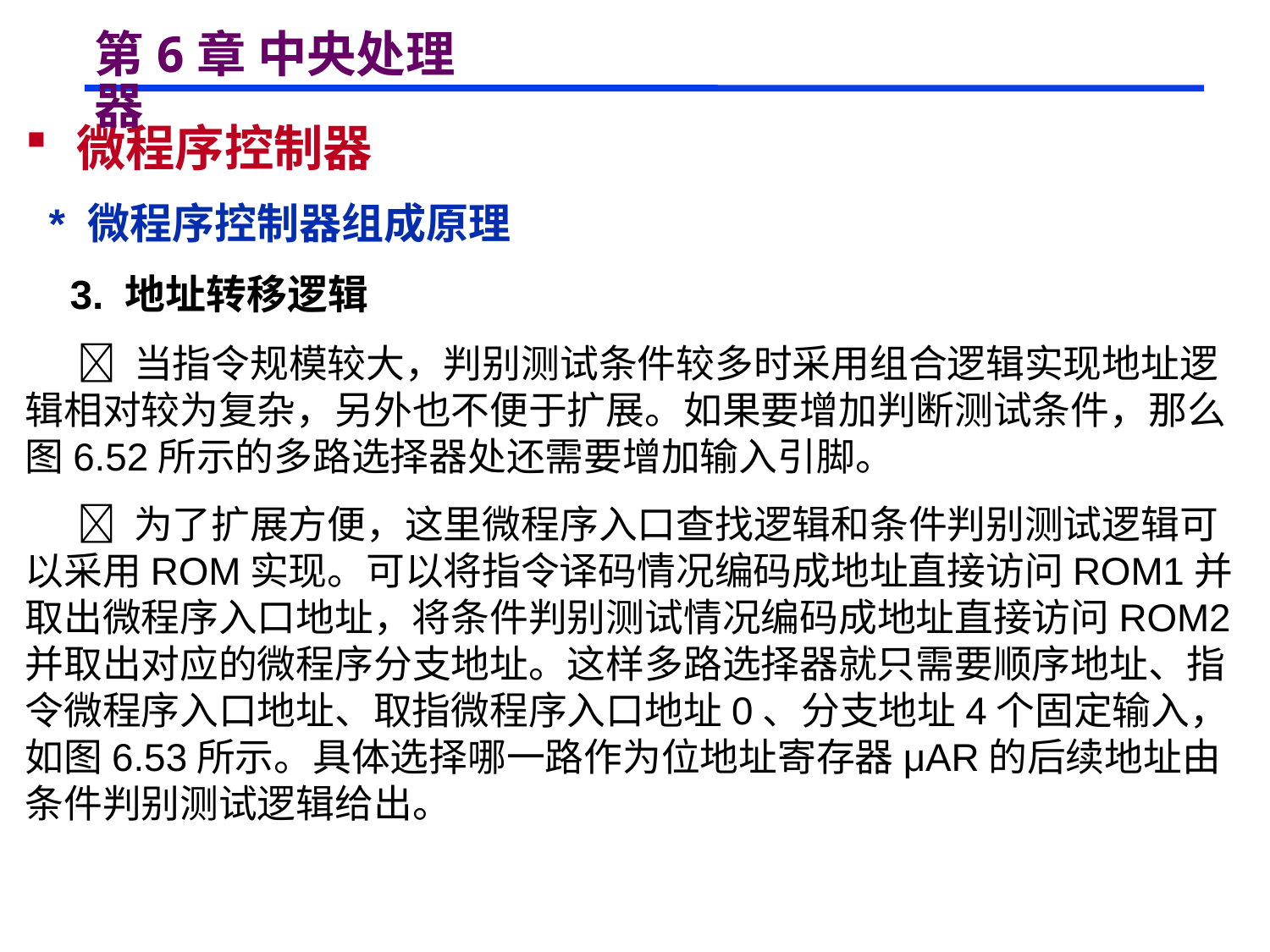

# 第6章 中央处理器
 微程序控制器
  * 微程序控制器组成原理
    3. 地址转移逻辑
      • 当指令规模较大，判别测试条件较多时采用组合逻辑实现地址逻辑相对较为复杂，另外也不便于扩展。如果要增加判断测试条件，那么图6.52所示的多路选择器处还需要增加输入引脚。
      • 为了扩展方便，这里微程序入口查找逻辑和条件判别测试逻辑可以采用ROM实现。可以将指令译码情况编码成地址直接访问ROM1并取出微程序入口地址，将条件判别测试情况编码成地址直接访问ROM2并取出对应的微程序分支地址。这样多路选择器就只需要顺序地址、指令微程序入口地址、取指微程序入口地址0、分支地址4个固定输入，如图6.53所示。具体选择哪一路作为位地址寄存器μAR的后续地址由条件判别测试逻辑给出。